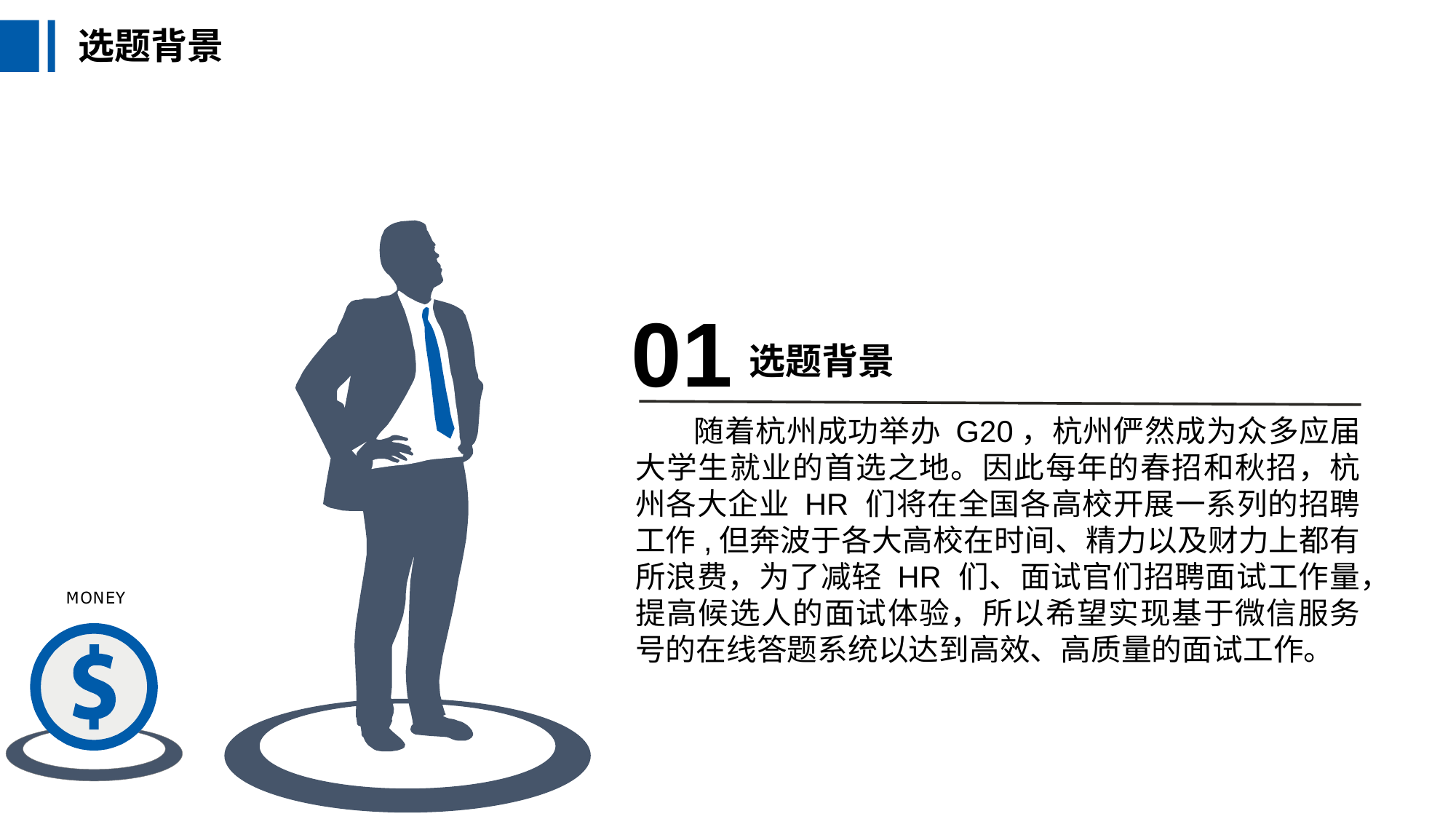

选题背景

MONEY

01
选题背景
        随着杭州成功举办 G20，杭州俨然成为众多应届大学生就业的首选之地。因此每年的春招和秋招，杭州各大企业 HR 们将在全国各高校开展一系列的招聘工作,但奔波于各大高校在时间、精力以及财力上都有所浪费，为了减轻 HR 们、面试官们招聘面试工作量，提高候选人的面试体验，所以希望实现基于微信服务号的在线答题系统以达到高效、高质量的面试工作。